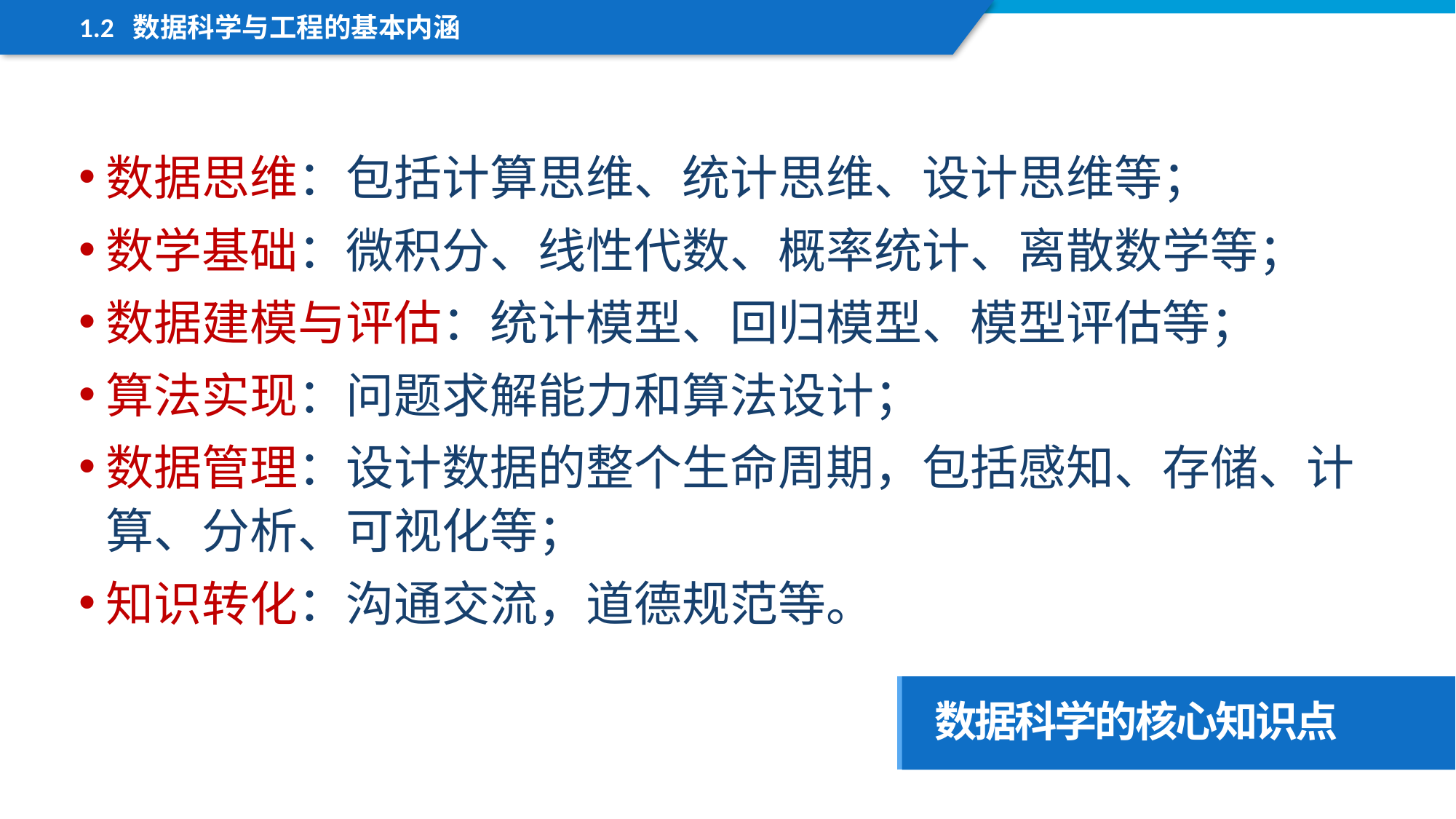

1.2  数据科学与工程的基本内涵
数据思维：包括计算思维、统计思维、设计思维等；
数学基础：微积分、线性代数、概率统计、离散数学等；
数据建模与评估：统计模型、回归模型、模型评估等；
算法实现：问题求解能力和算法设计；
数据管理：设计数据的整个生命周期，包括感知、存储、计算、分析、可视化等；
知识转化：沟通交流，道德规范等。
数据科学的核心知识点